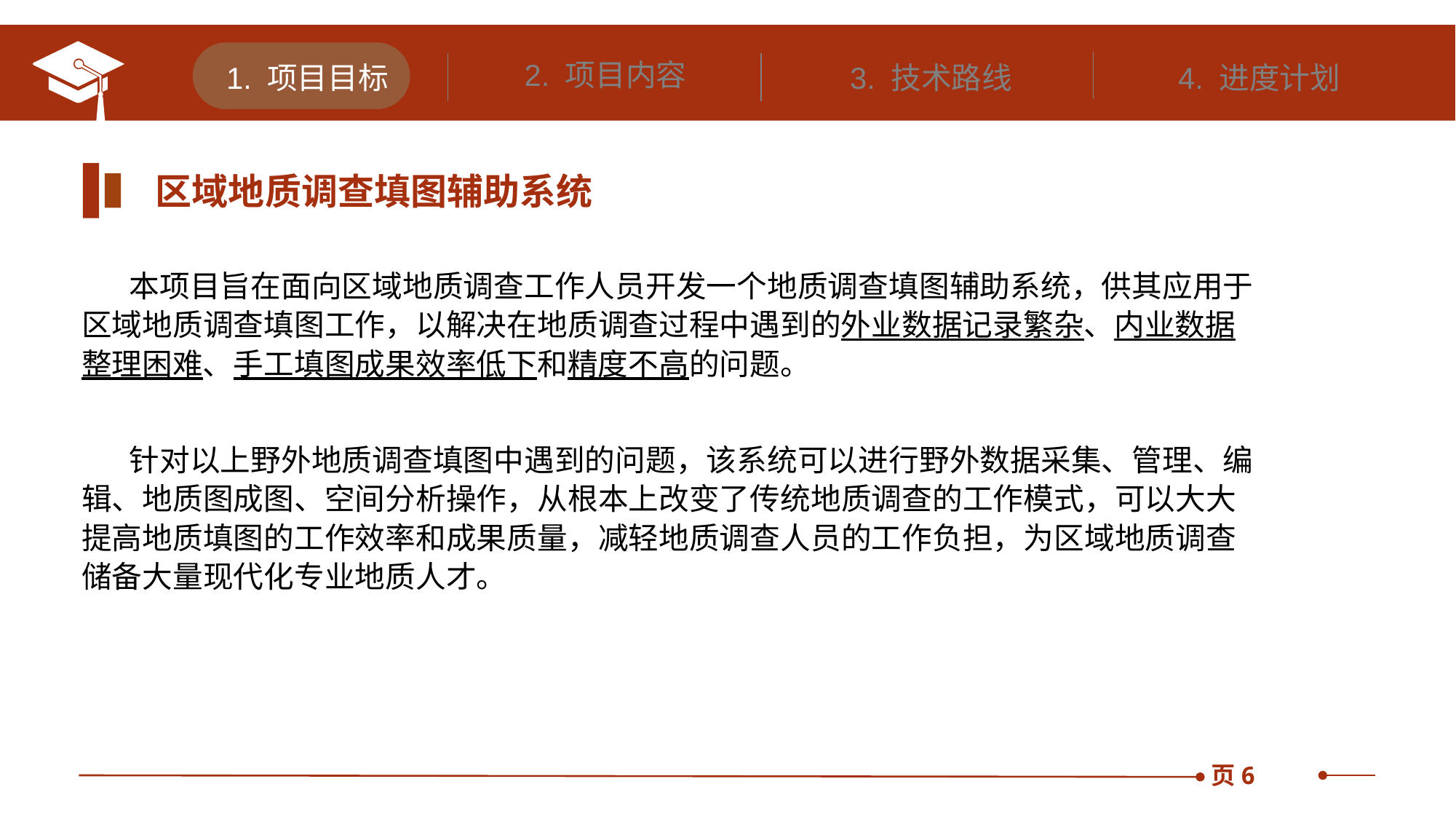

2. 项目内容
1. 项目目标
3. 技术路线
4. 进度计划

区域地质调查填图辅助系统

      本项目旨在面向区域地质调查工作人员开发一个地质调查填图辅助系统，供其应用于区域地质调查填图工作，以解决在地质调查过程中遇到的外业数据记录繁杂、内业数据整理困难、手工填图成果效率低下和精度不高的问题。

      针对以上野外地质调查填图中遇到的问题，该系统可以进行野外数据采集、管理、编辑、地质图成图、空间分析操作，从根本上改变了传统地质调查的工作模式，可以大大提高地质填图的工作效率和成果质量，减轻地质调查人员的工作负担，为区域地质调查储备大量现代化专业地质人才。